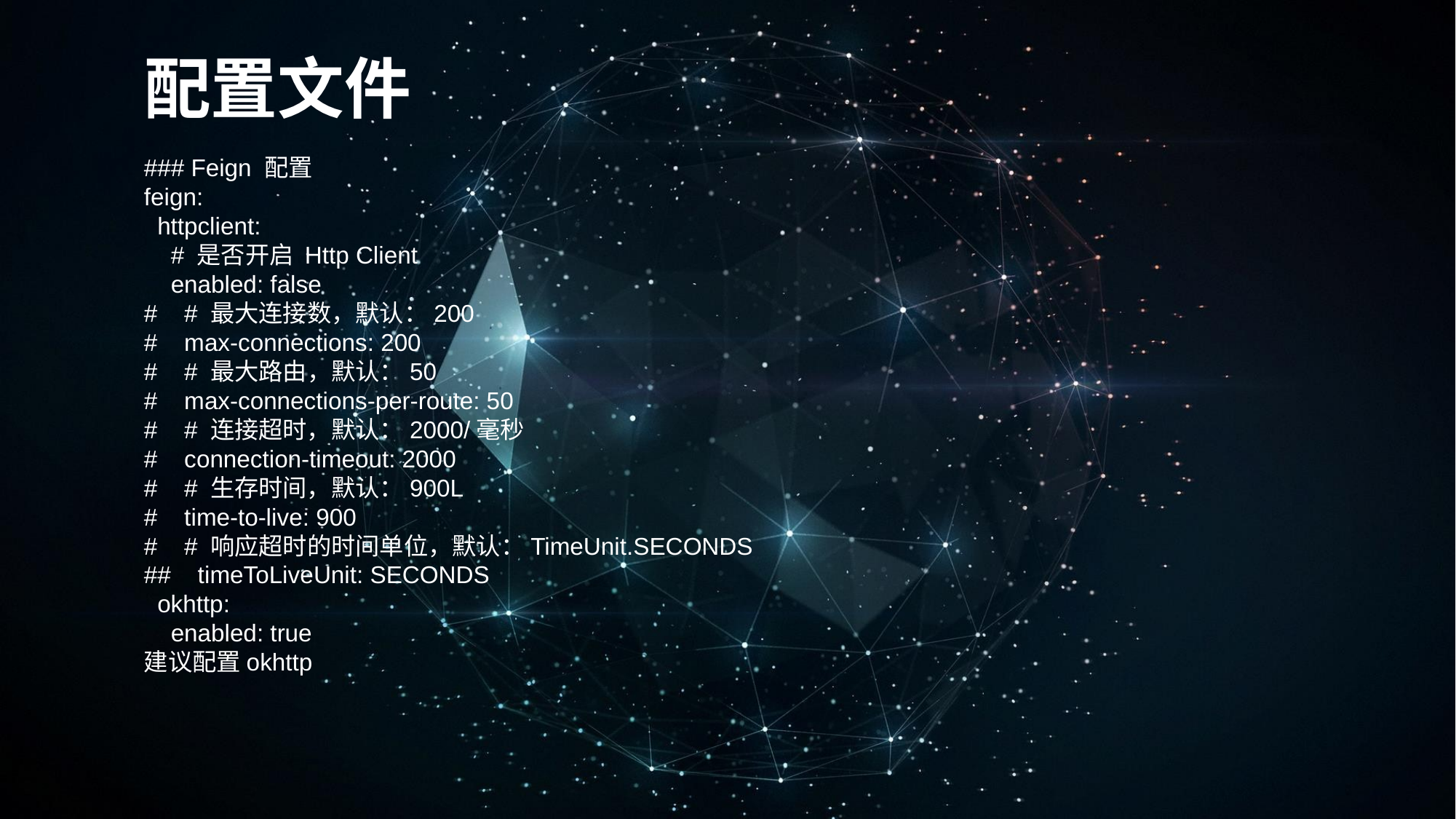

配置文件
### Feign 配置
feign:
  httpclient:
    # 是否开启 Http Client
    enabled: false
#    # 最大连接数，默认：200
#    max-connections: 200
#    # 最大路由，默认：50
#    max-connections-per-route: 50
#    # 连接超时，默认：2000/毫秒
#    connection-timeout: 2000
#    # 生存时间，默认：900L
#    time-to-live: 900
#    # 响应超时的时间单位，默认：TimeUnit.SECONDS
##    timeToLiveUnit: SECONDS
  okhttp:
    enabled: true
建议配置okhttp